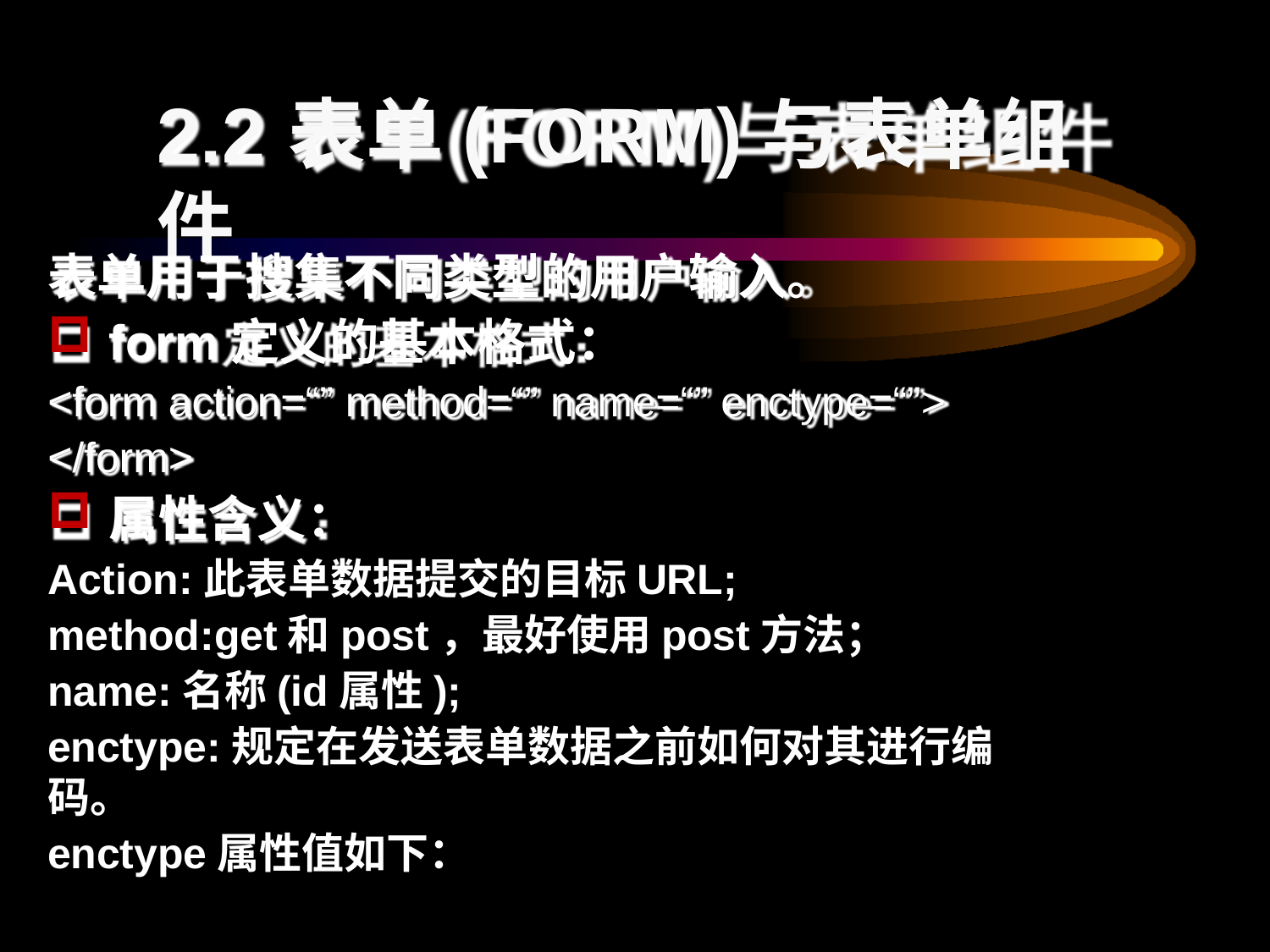

# 2.2	表单(FORM)与表单组件

表单用于搜集不同类型的用户输入。
form定义的基本格式：
<form action=“” method=“” name=“” enctype=“”>
</form>
属性含义：
Action:此表单数据提交的目标URL;
method:get和post，最好使用post方法；
name:名称(id属性);
enctype:规定在发送表单数据之前如何对其进行编码。
enctype属性值如下：